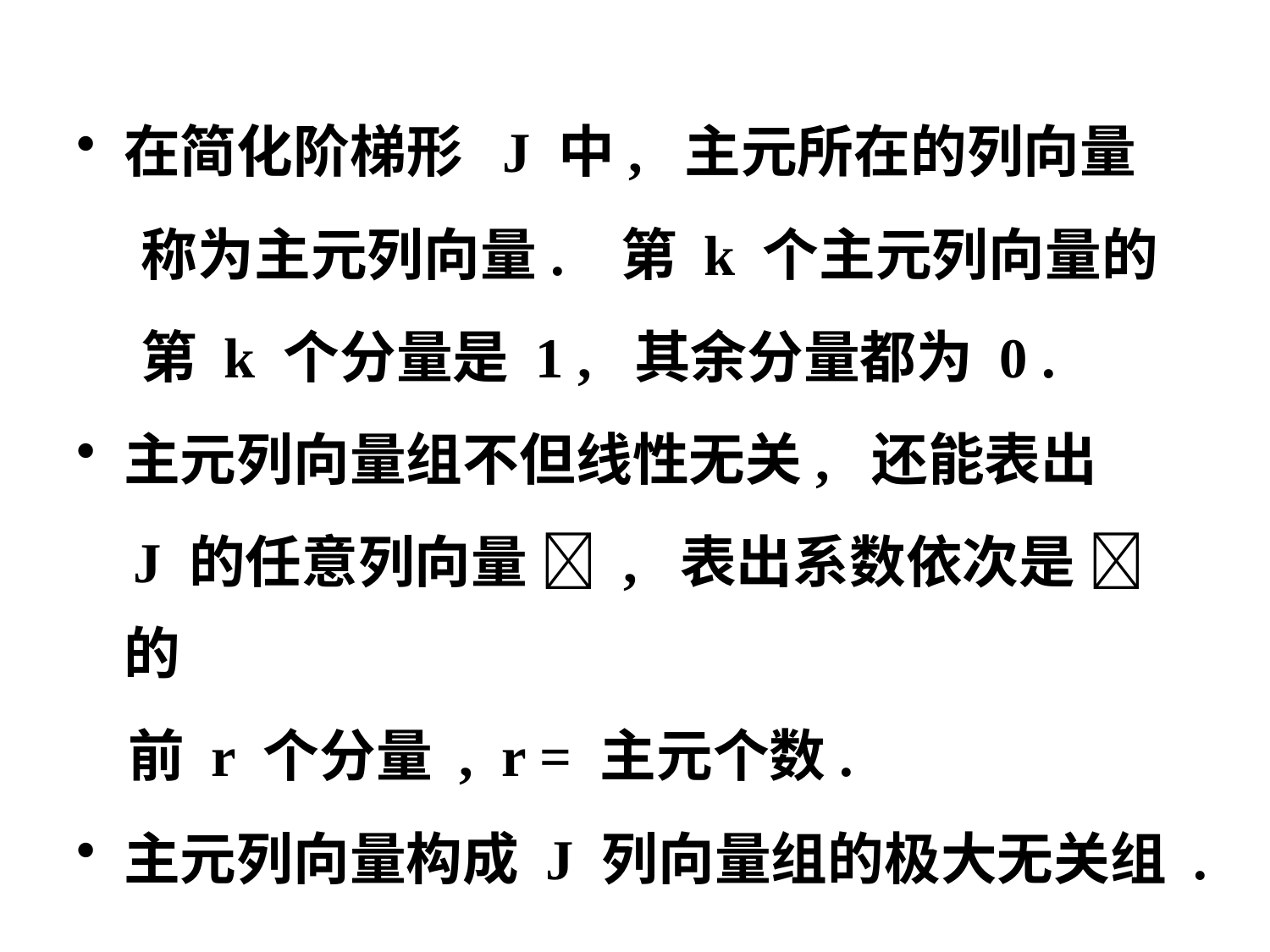

在简化阶梯形  J 中,  主元所在的列向量
    称为主元列向量.   第 k 个主元列向量的
    第 k 个分量是 1 ,  其余分量都为 0 .
主元列向量组不但线性无关,  还能表出
    J 的任意列向量 β ,  表出系数依次是 β 的
   前 r 个分量 ,  r = 主元个数.
主元列向量构成 J 列向量组的极大无关组 .